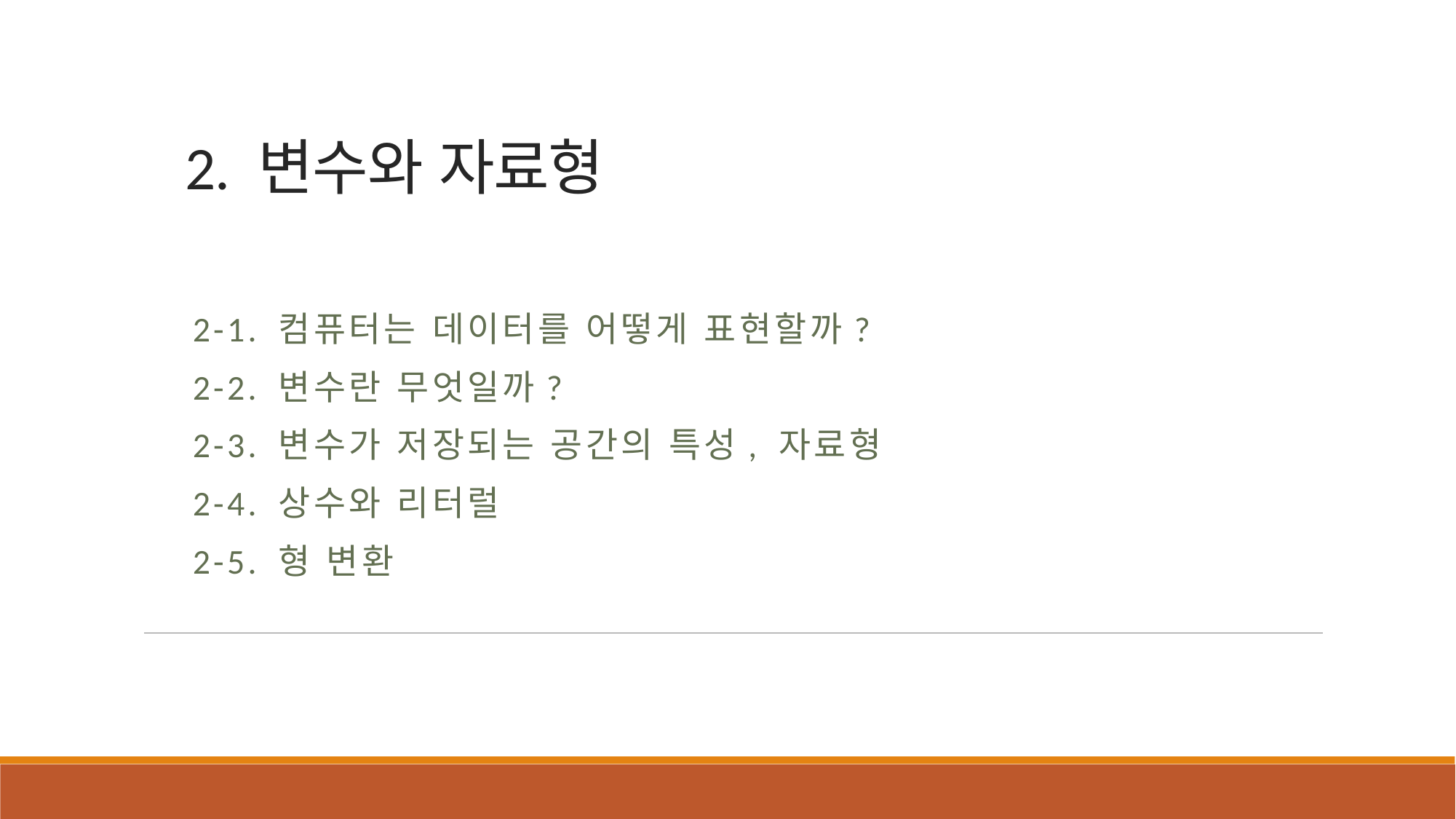

# 2. 변수와 자료형
2-1. 컴퓨터는 데이터를 어떻게 표현할까?
2-2. 변수란 무엇일까?
2-3. 변수가 저장되는 공간의 특성, 자료형
2-4. 상수와 리터럴
2-5. 형 변환